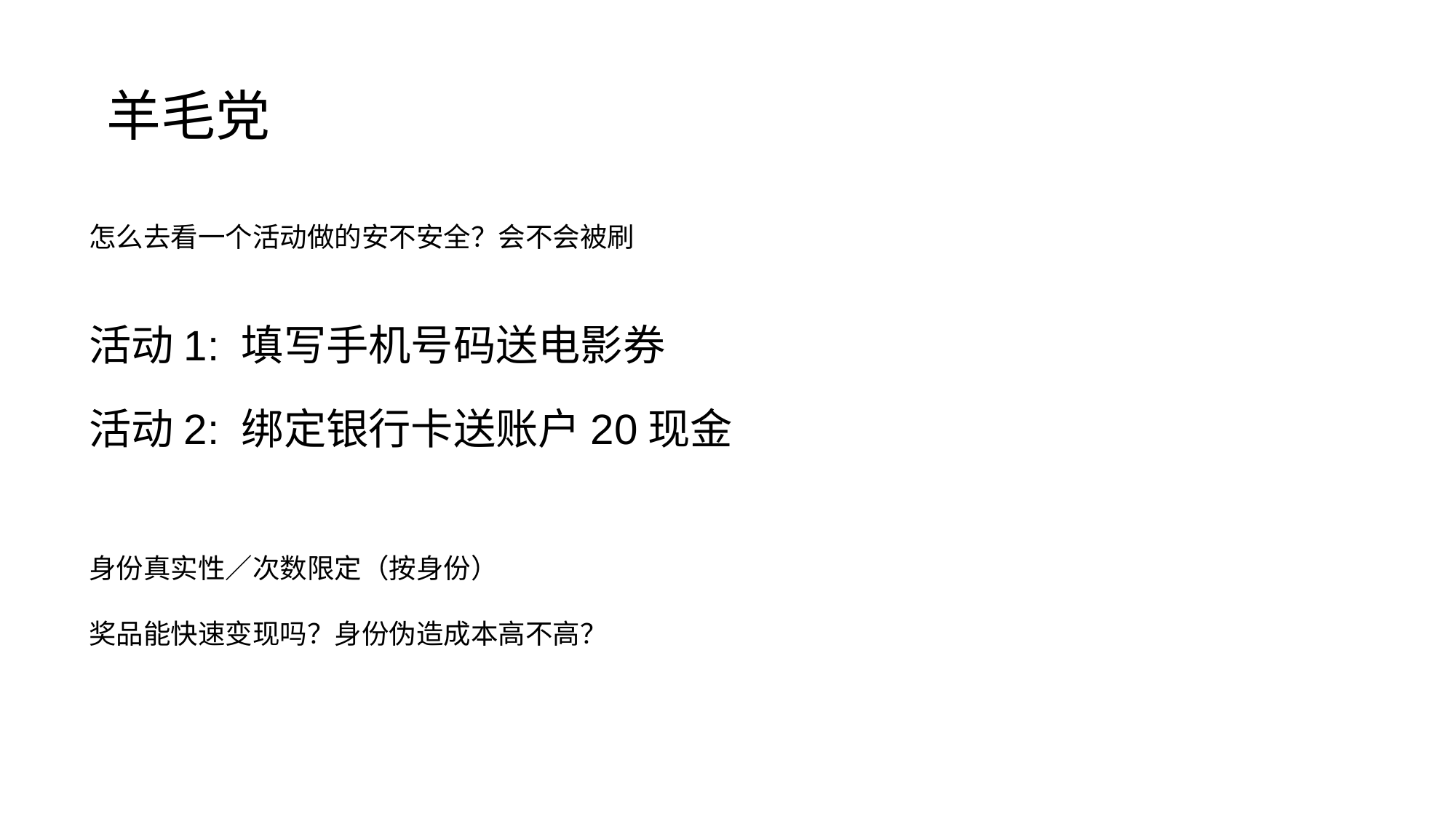

羊毛党
怎么去看一个活动做的安不安全？会不会被刷

活动1: 填写手机号码送电影券

活动2: 绑定银行卡送账户20现金

身份真实性／次数限定（按身份）

奖品能快速变现吗？身份伪造成本高不高？